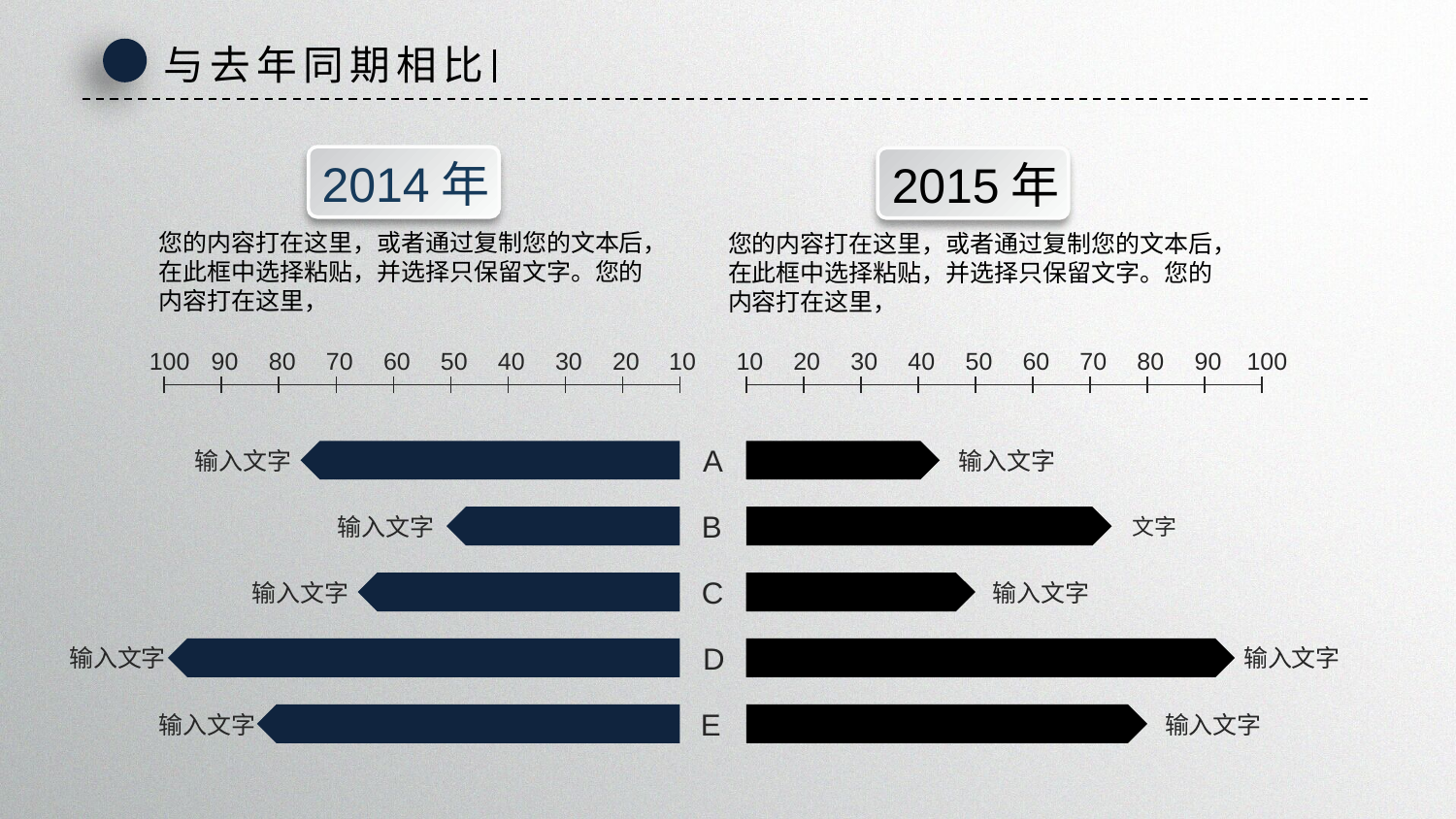

与去年同期相比

2014年

2015年
您的内容打在这里，或者通过复制您的文本后，在此框中选择粘贴，并选择只保留文字。您的内容打在这里，
您的内容打在这里，或者通过复制您的文本后，在此框中选择粘贴，并选择只保留文字。您的内容打在这里，
100
90
80
70
60
50
40
30
20
10
10
20
30
40
50
60
70
80
90
100
A
输入文字
输入文字

B
输入文字

文字
C
输入文字
输入文字

D
输入文字
输入文字

E
输入文字
输入文字